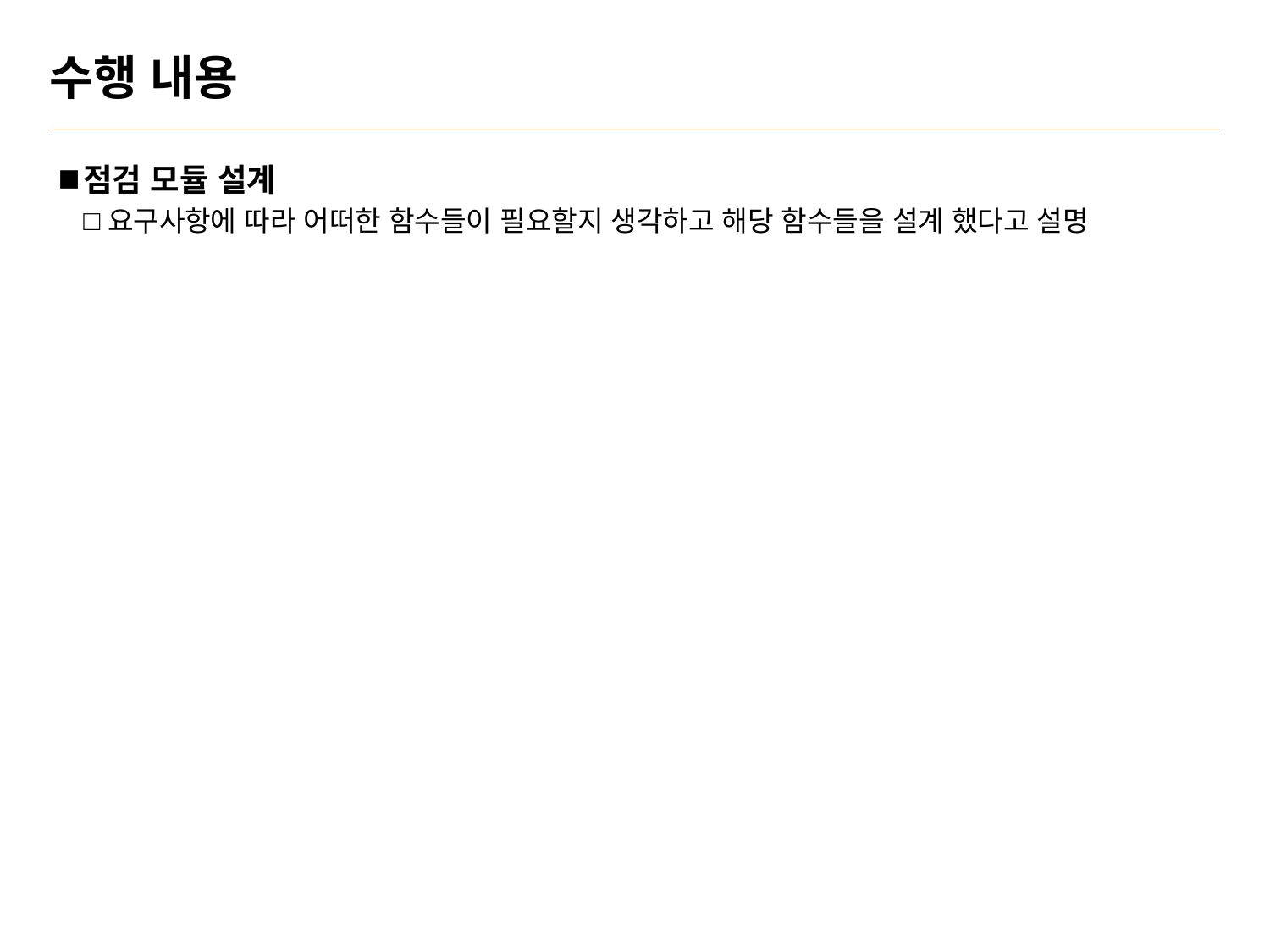

# 수행 내용
점검 모듈 설계
요구사항에 따라 어떠한 함수들이 필요할지 생각하고 해당 함수들을 설계 했다고 설명